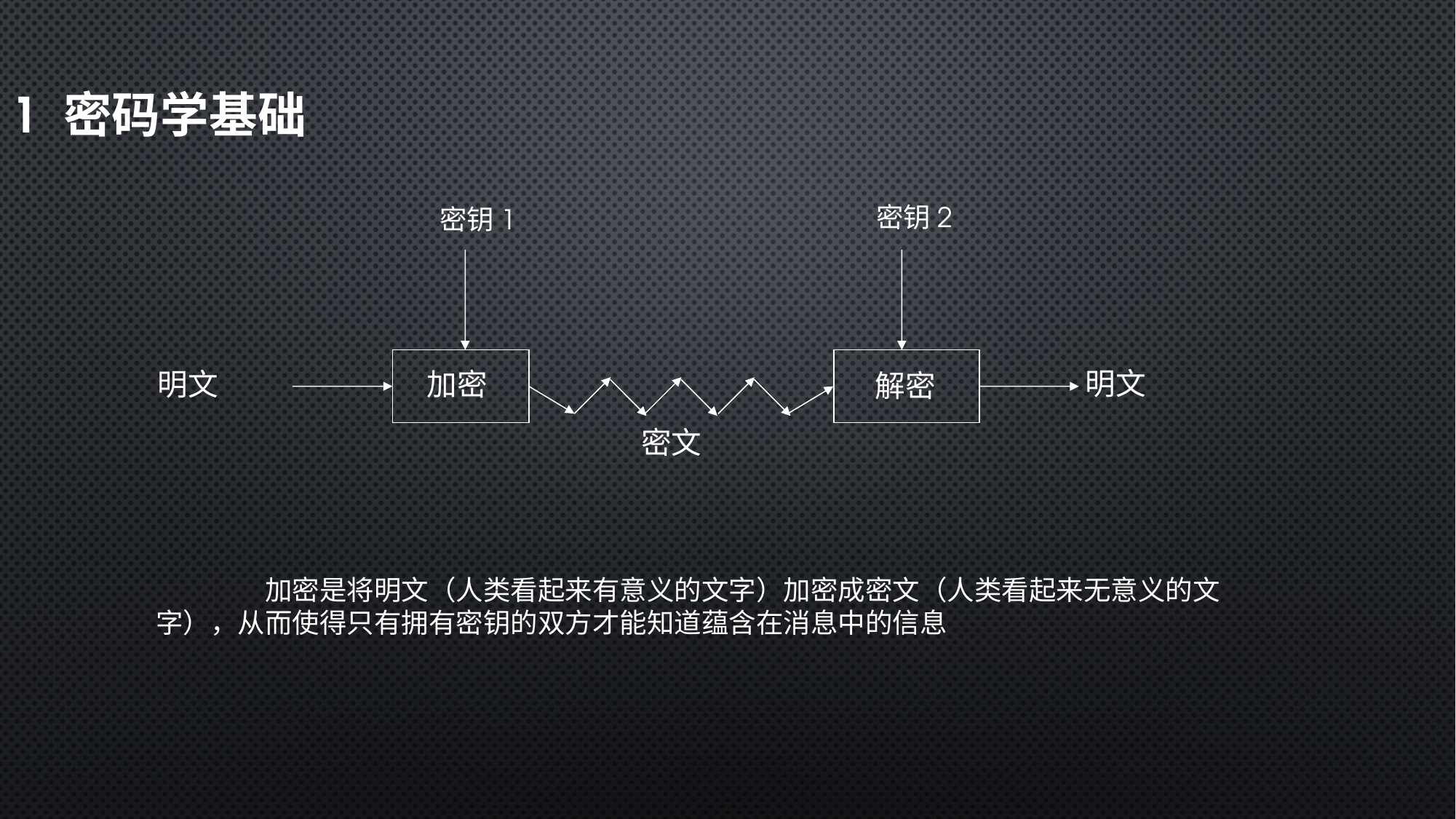

1 密码学基础
密钥2
密钥1

明文
明文
加密
解密

密文
	加密是将明文（人类看起来有意义的文字）加密成密文（人类看起来无意义的文字），从而使得只有拥有密钥的双方才能知道蕴含在消息中的信息